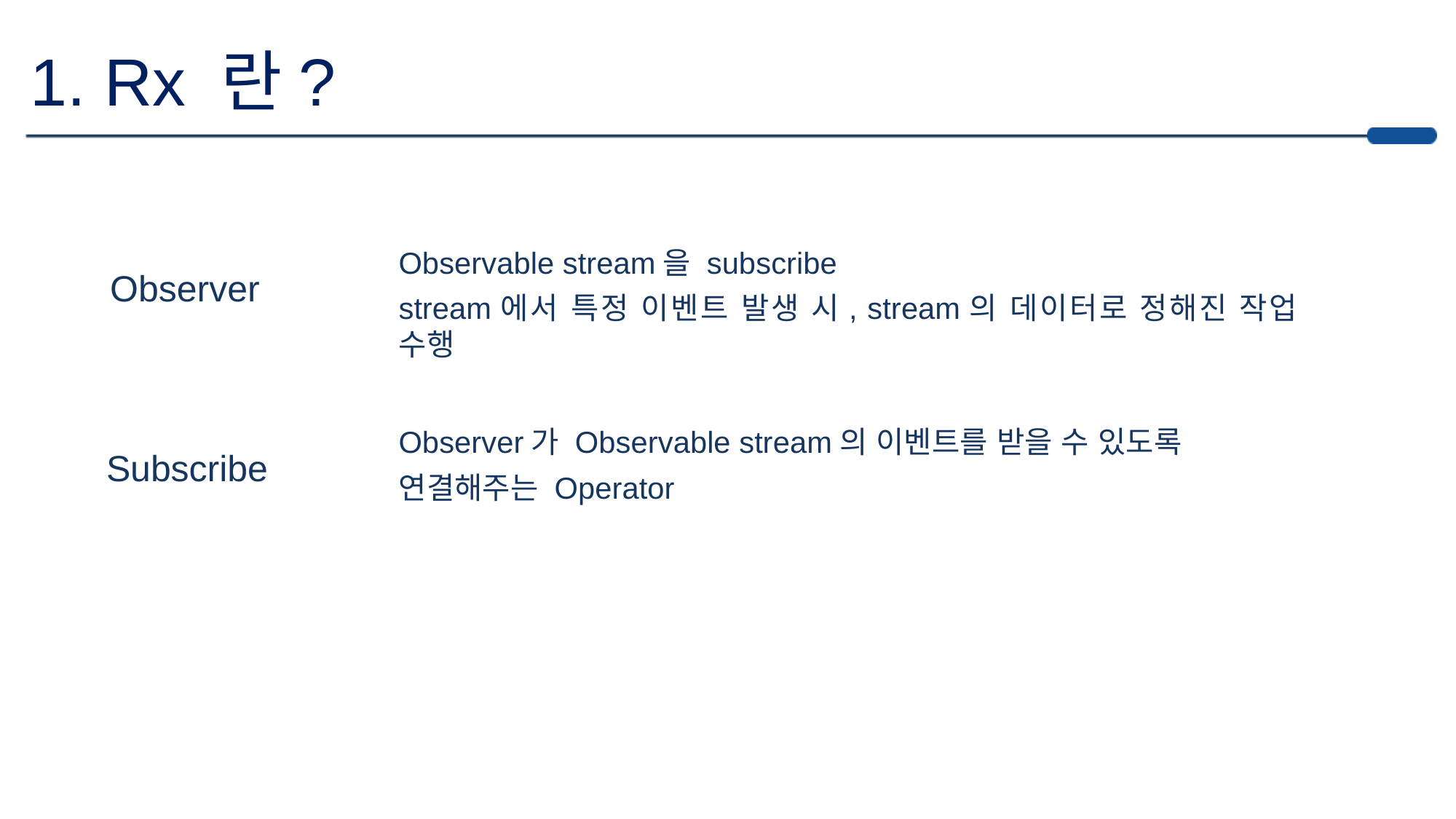

1. Rx 란?
Observable stream을 subscribe
stream에서 특정 이벤트 발생 시, stream의 데이터로 정해진 작업 수행
Observer
Observer가 Observable stream의 이벤트를 받을 수 있도록
연결해주는 Operator
Subscribe